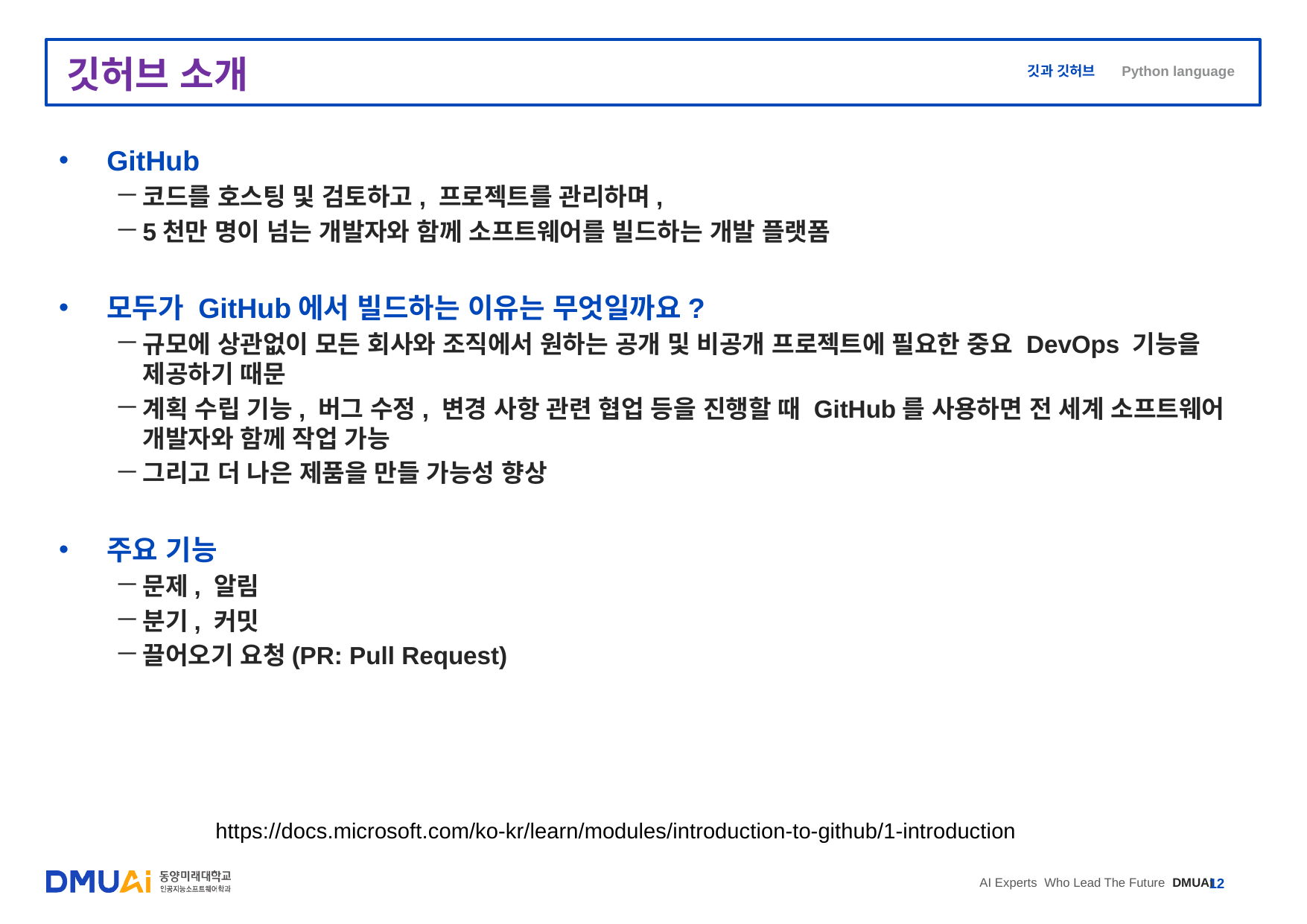

# 깃허브 소개
GitHub
코드를 호스팅 및 검토하고, 프로젝트를 관리하며,
5천만 명이 넘는 개발자와 함께 소프트웨어를 빌드하는 개발 플랫폼

모두가 GitHub에서 빌드하는 이유는 무엇일까요?
규모에 상관없이 모든 회사와 조직에서 원하는 공개 및 비공개 프로젝트에 필요한 중요 DevOps 기능을 제공하기 때문
계획 수립 기능, 버그 수정, 변경 사항 관련 협업 등을 진행할 때 GitHub를 사용하면 전 세계 소프트웨어 개발자와 함께 작업 가능
그리고 더 나은 제품을 만들 가능성 향상

주요 기능
문제, 알림
분기, 커밋
끌어오기 요청(PR: Pull Request)
https://docs.microsoft.com/ko-kr/learn/modules/introduction-to-github/1-introduction